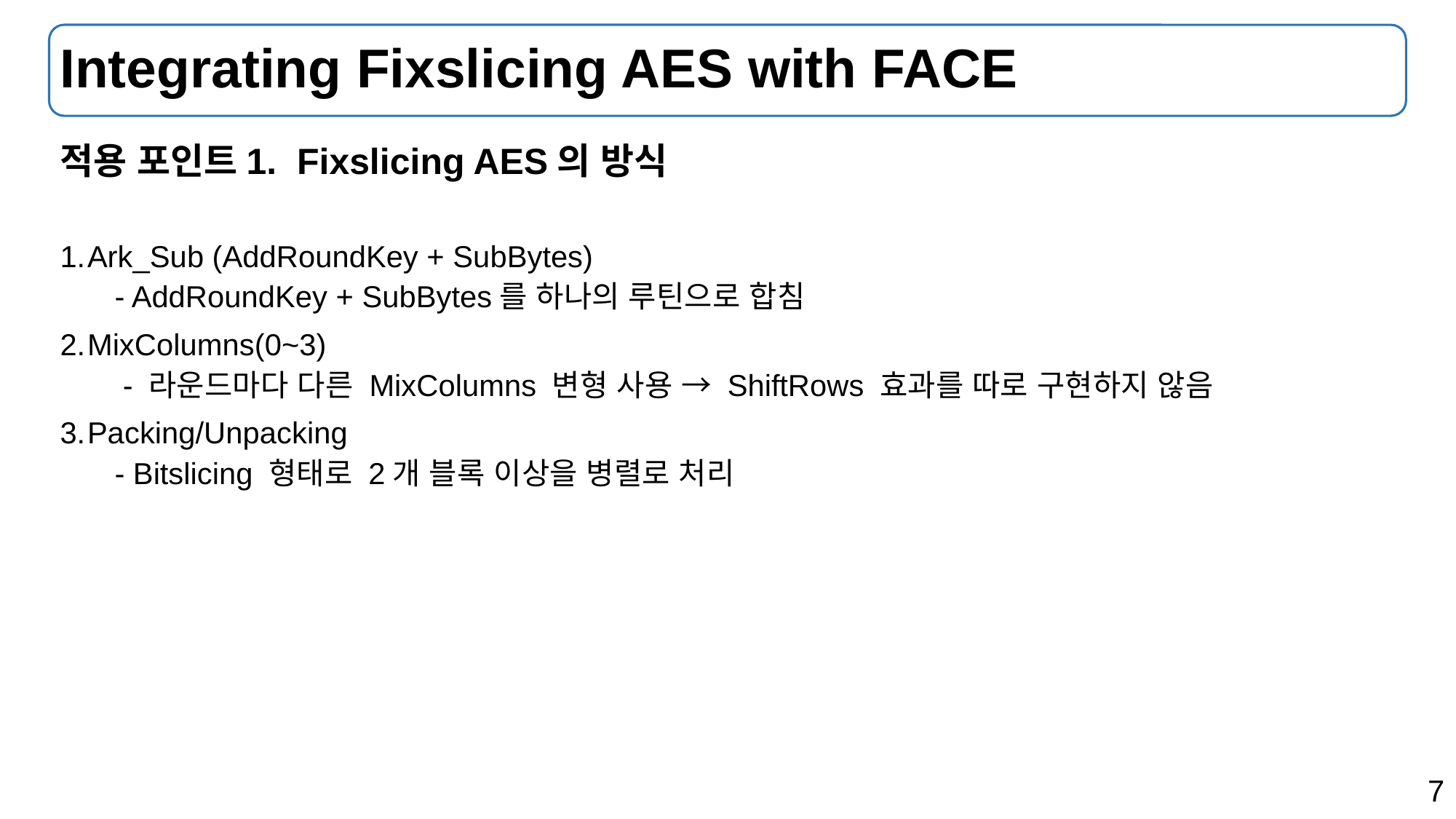

# Integrating Fixslicing AES with FACE
적용 포인트1.  Fixslicing AES의 방식
Ark_Sub (AddRoundKey + SubBytes)
- AddRoundKey + SubBytes를 하나의 루틴으로 합침
MixColumns(0~3)
 - 라운드마다 다른 MixColumns 변형 사용 → ShiftRows 효과를 따로 구현하지 않음
Packing/Unpacking
- Bitslicing 형태로 2개 블록 이상을 병렬로 처리